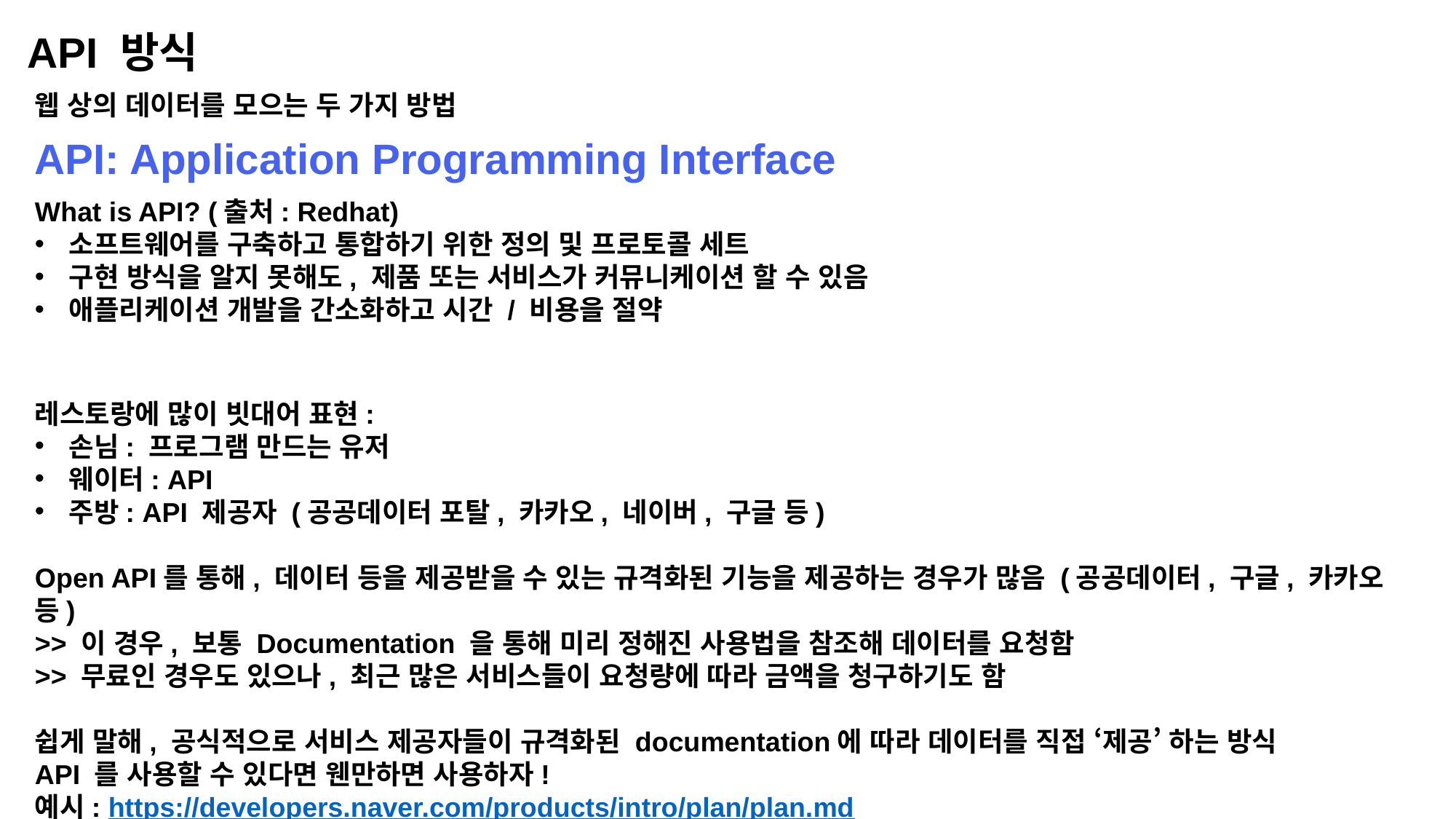

API 방식
웹 상의 데이터를 모으는 두 가지 방법
API: Application Programming Interface
What is API? (출처: Redhat)
소프트웨어를 구축하고 통합하기 위한 정의 및 프로토콜 세트
구현 방식을 알지 못해도, 제품 또는 서비스가 커뮤니케이션 할 수 있음
애플리케이션 개발을 간소화하고 시간 / 비용을 절약
레스토랑에 많이 빗대어 표현:
손님: 프로그램 만드는 유저
웨이터: API
주방: API 제공자 (공공데이터 포탈, 카카오, 네이버, 구글 등)

Open API를 통해, 데이터 등을 제공받을 수 있는 규격화된 기능을 제공하는 경우가 많음 (공공데이터, 구글, 카카오 등)
>> 이 경우, 보통 Documentation 을 통해 미리 정해진 사용법을 참조해 데이터를 요청함
>> 무료인 경우도 있으나, 최근 많은 서비스들이 요청량에 따라 금액을 청구하기도 함

쉽게 말해, 공식적으로 서비스 제공자들이 규격화된 documentation에 따라 데이터를 직접 ‘제공’ 하는 방식
API 를 사용할 수 있다면 웬만하면 사용하자!
예시: https://developers.naver.com/products/intro/plan/plan.md